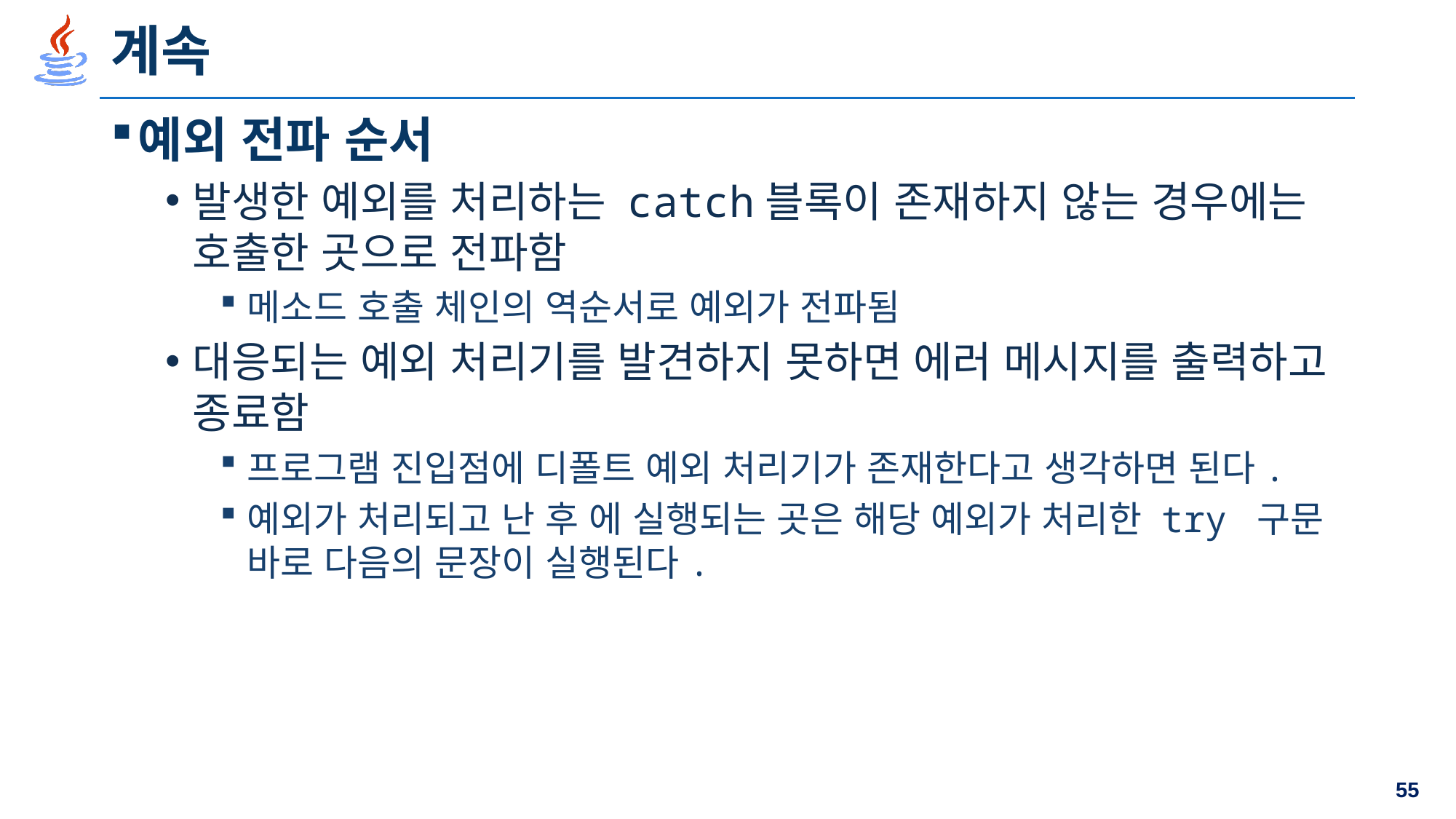

# 계속
예외 전파 순서
발생한 예외를 처리하는 catch블록이 존재하지 않는 경우에는 호출한 곳으로 전파함
메소드 호출 체인의 역순서로 예외가 전파됨
대응되는 예외 처리기를 발견하지 못하면 에러 메시지를 출력하고 종료함
프로그램 진입점에 디폴트 예외 처리기가 존재한다고 생각하면 된다.
예외가 처리되고 난 후 에 실행되는 곳은 해당 예외가 처리한 try 구문 바로 다음의 문장이 실행된다.

55